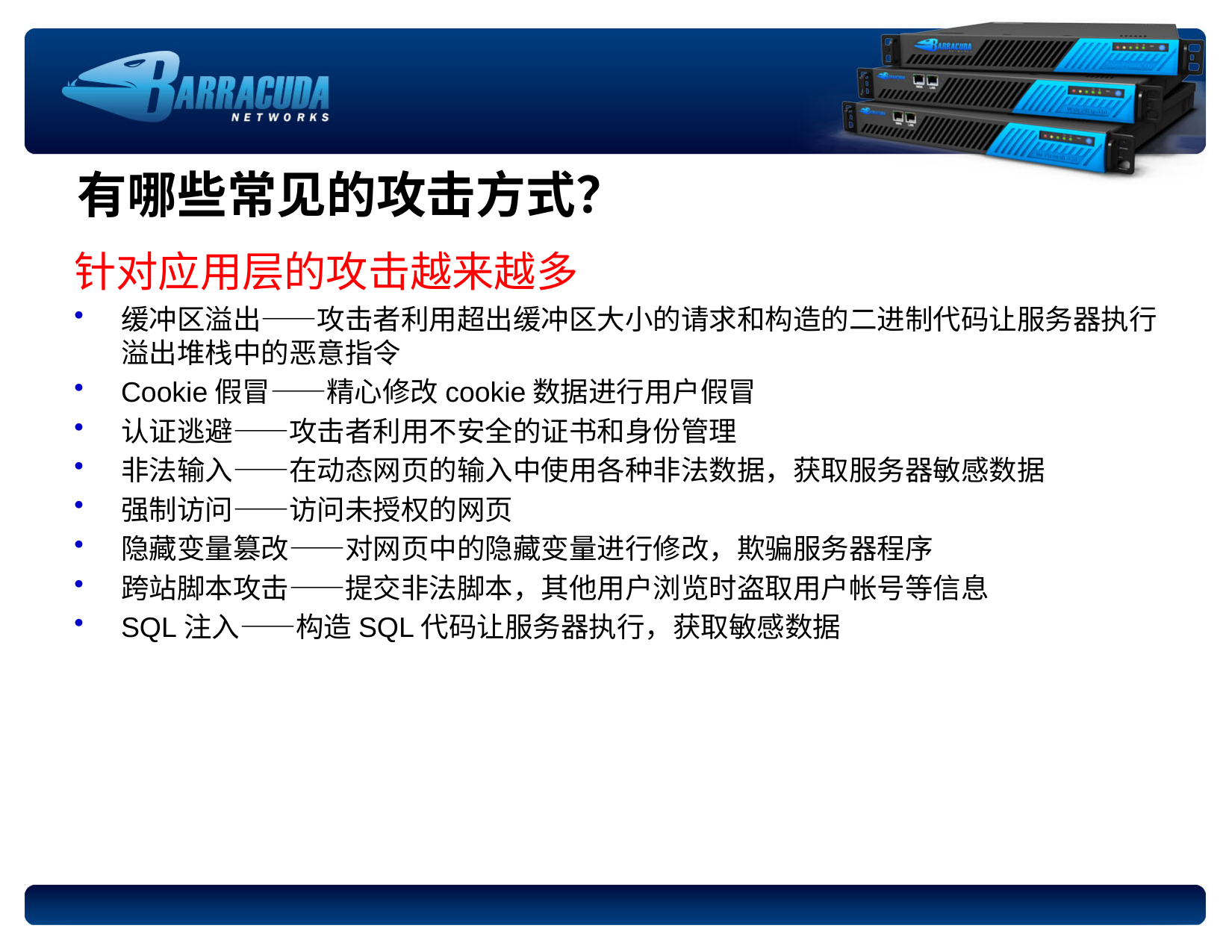

# 有哪些常见的攻击方式？
针对应用层的攻击越来越多
缓冲区溢出——攻击者利用超出缓冲区大小的请求和构造的二进制代码让服务器执行溢出堆栈中的恶意指令
Cookie假冒——精心修改cookie数据进行用户假冒
认证逃避——攻击者利用不安全的证书和身份管理
非法输入——在动态网页的输入中使用各种非法数据，获取服务器敏感数据
强制访问——访问未授权的网页
隐藏变量篡改——对网页中的隐藏变量进行修改，欺骗服务器程序
跨站脚本攻击——提交非法脚本，其他用户浏览时盗取用户帐号等信息
SQL注入——构造SQL代码让服务器执行，获取敏感数据